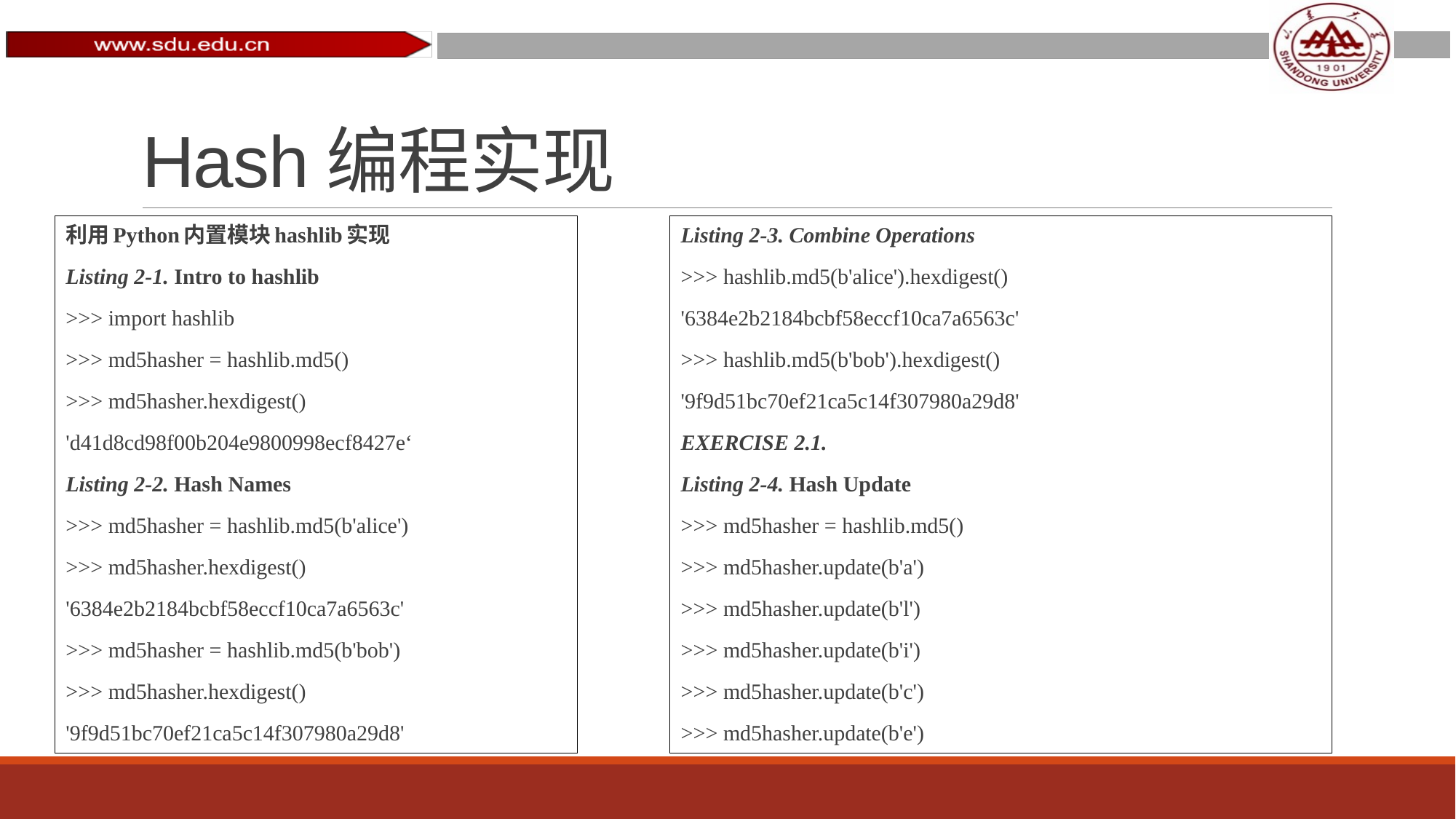

# Hash编程实现
Listing 2-3. Combine Operations
>>> hashlib.md5(b'alice').hexdigest()
'6384e2b2184bcbf58eccf10ca7a6563c'
>>> hashlib.md5(b'bob').hexdigest()
'9f9d51bc70ef21ca5c14f307980a29d8'
EXERCISE 2.1.
Listing 2-4. Hash Update
>>> md5hasher = hashlib.md5()
>>> md5hasher.update(b'a')
>>> md5hasher.update(b'l')
>>> md5hasher.update(b'i')
>>> md5hasher.update(b'c')
>>> md5hasher.update(b'e')

利用Python内置模块hashlib实现
Listing 2-1. Intro to hashlib
>>> import hashlib
>>> md5hasher = hashlib.md5()
>>> md5hasher.hexdigest()
'd41d8cd98f00b204e9800998ecf8427e‘
Listing 2-2. Hash Names
>>> md5hasher = hashlib.md5(b'alice')
>>> md5hasher.hexdigest()
'6384e2b2184bcbf58eccf10ca7a6563c'
>>> md5hasher = hashlib.md5(b'bob')
>>> md5hasher.hexdigest()
'9f9d51bc70ef21ca5c14f307980a29d8'